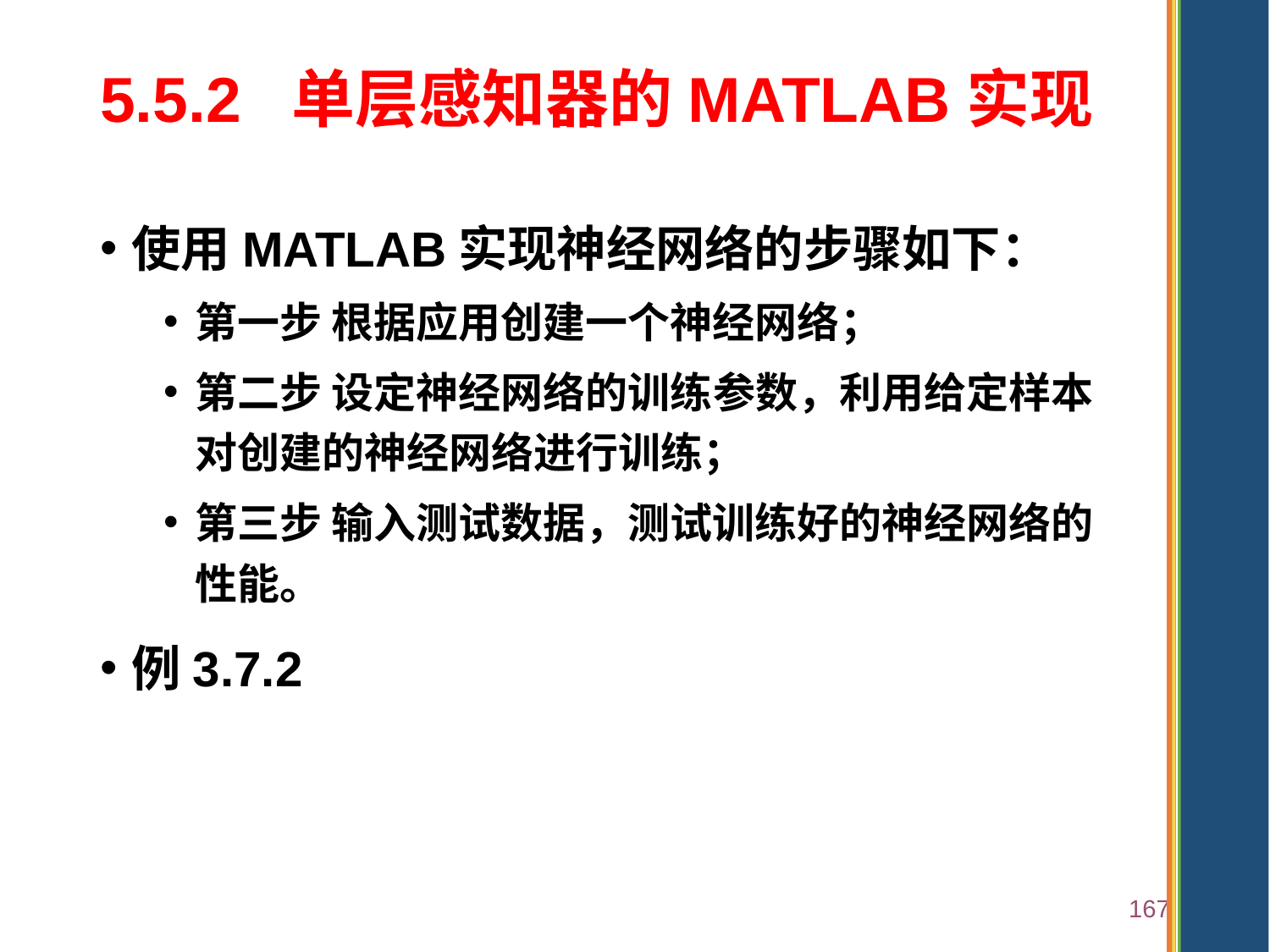

# 5.5.2  单层感知器的MATLAB实现
使用MATLAB实现神经网络的步骤如下：
第一步 根据应用创建一个神经网络；
第二步 设定神经网络的训练参数，利用给定样本对创建的神经网络进行训练；
第三步 输入测试数据，测试训练好的神经网络的性能。
例3.7.2
167